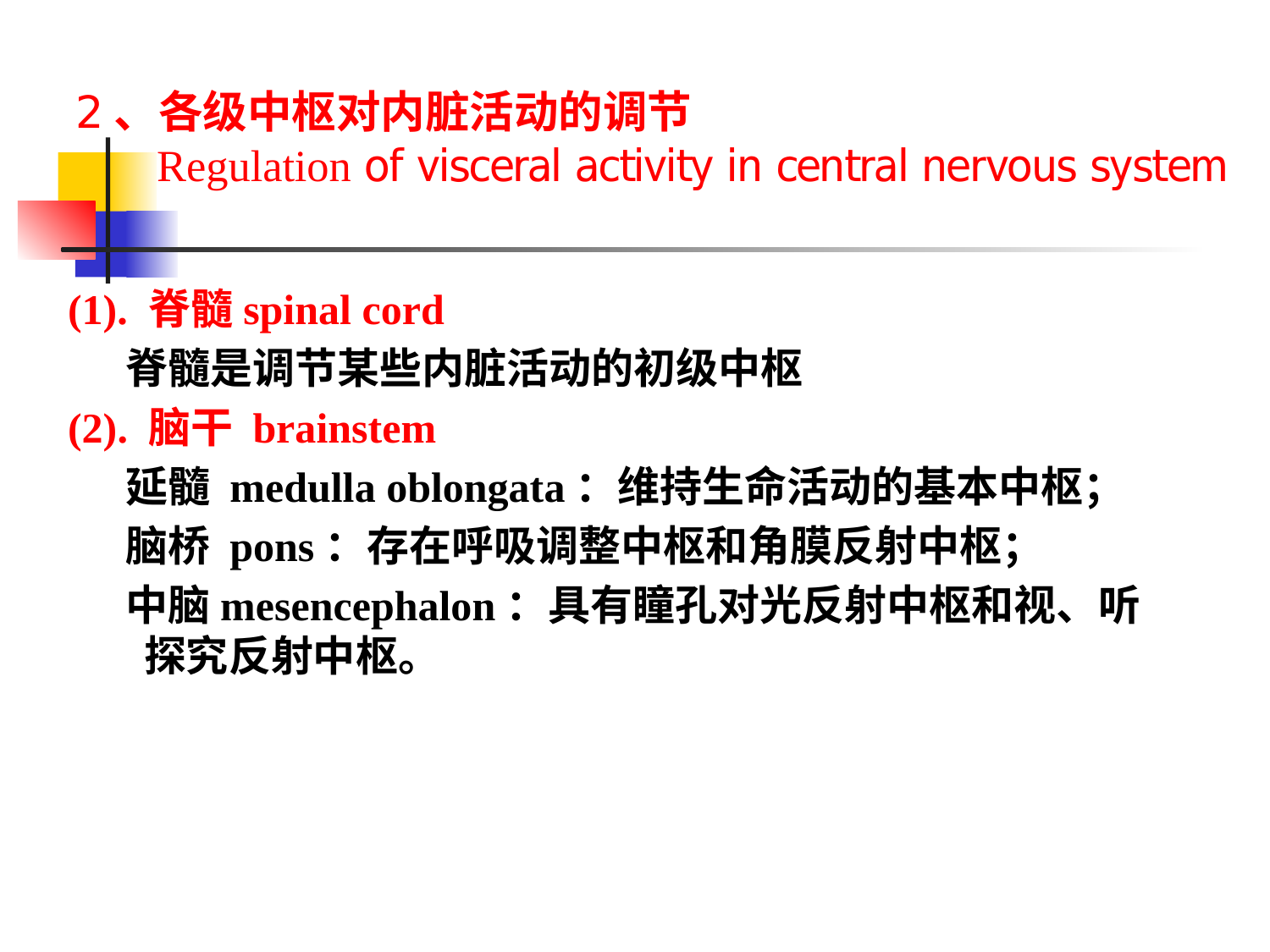

# 2、各级中枢对内脏活动的调节 Regulation of visceral activity in central nervous system
(1). 脊髓spinal cord
     脊髓是调节某些内脏活动的初级中枢
(2). 脑干 brainstem
     延髓 medulla oblongata：维持生命活动的基本中枢；
     脑桥 pons：存在呼吸调整中枢和角膜反射中枢；
     中脑mesencephalon：具有瞳孔对光反射中枢和视、听           探究反射中枢。